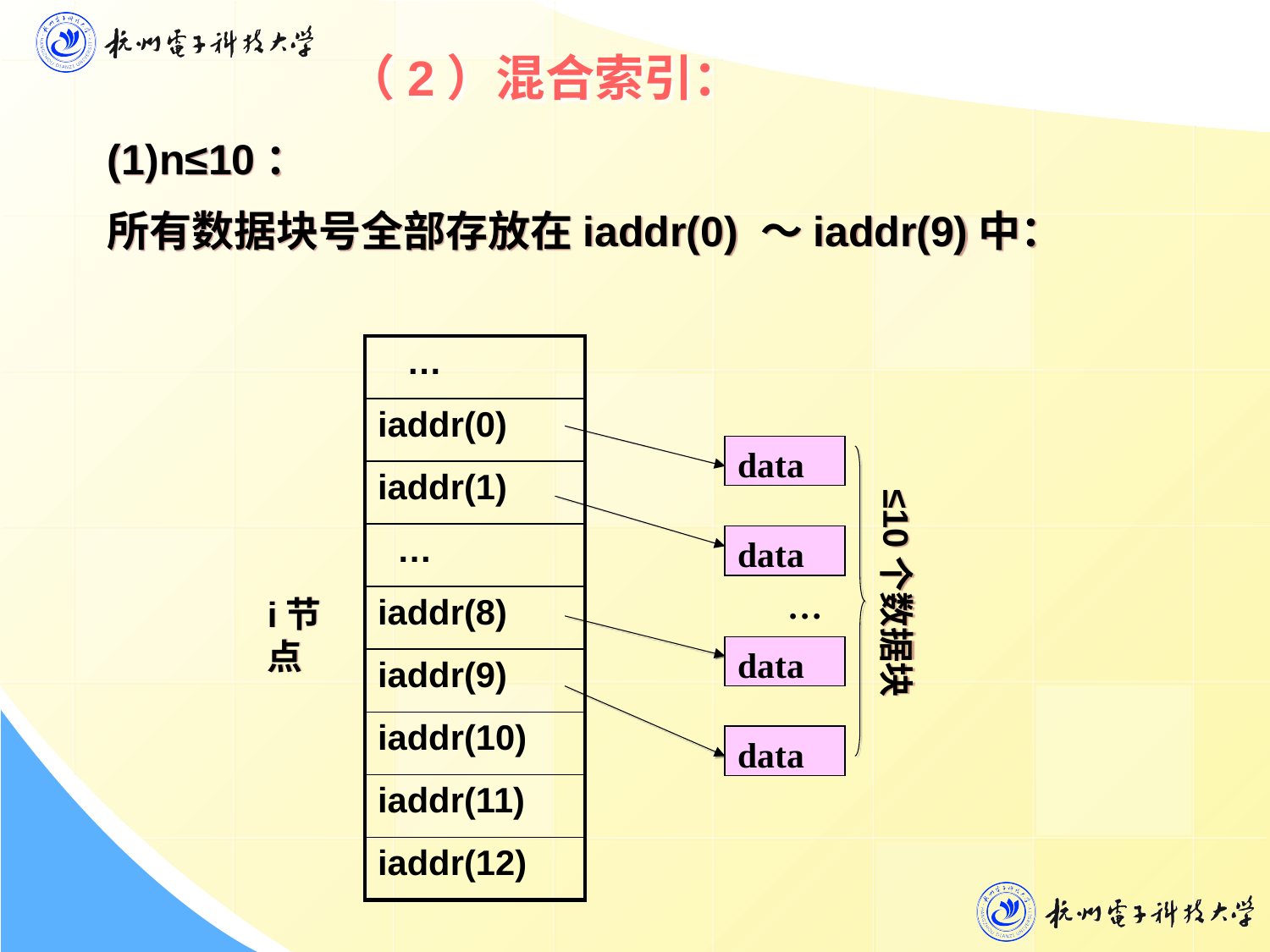

# （2）混合索引：
(1)n≤10：
所有数据块号全部存放在iaddr(0) ～iaddr(9)中：
| … |
| --- |
| iaddr(0) |
| iaddr(1) |
| … |
| iaddr(8) |
| iaddr(9) |
| iaddr(10) |
| iaddr(11) |
| iaddr(12) |

data

≤10个数据块

data
…
i节点

data

data